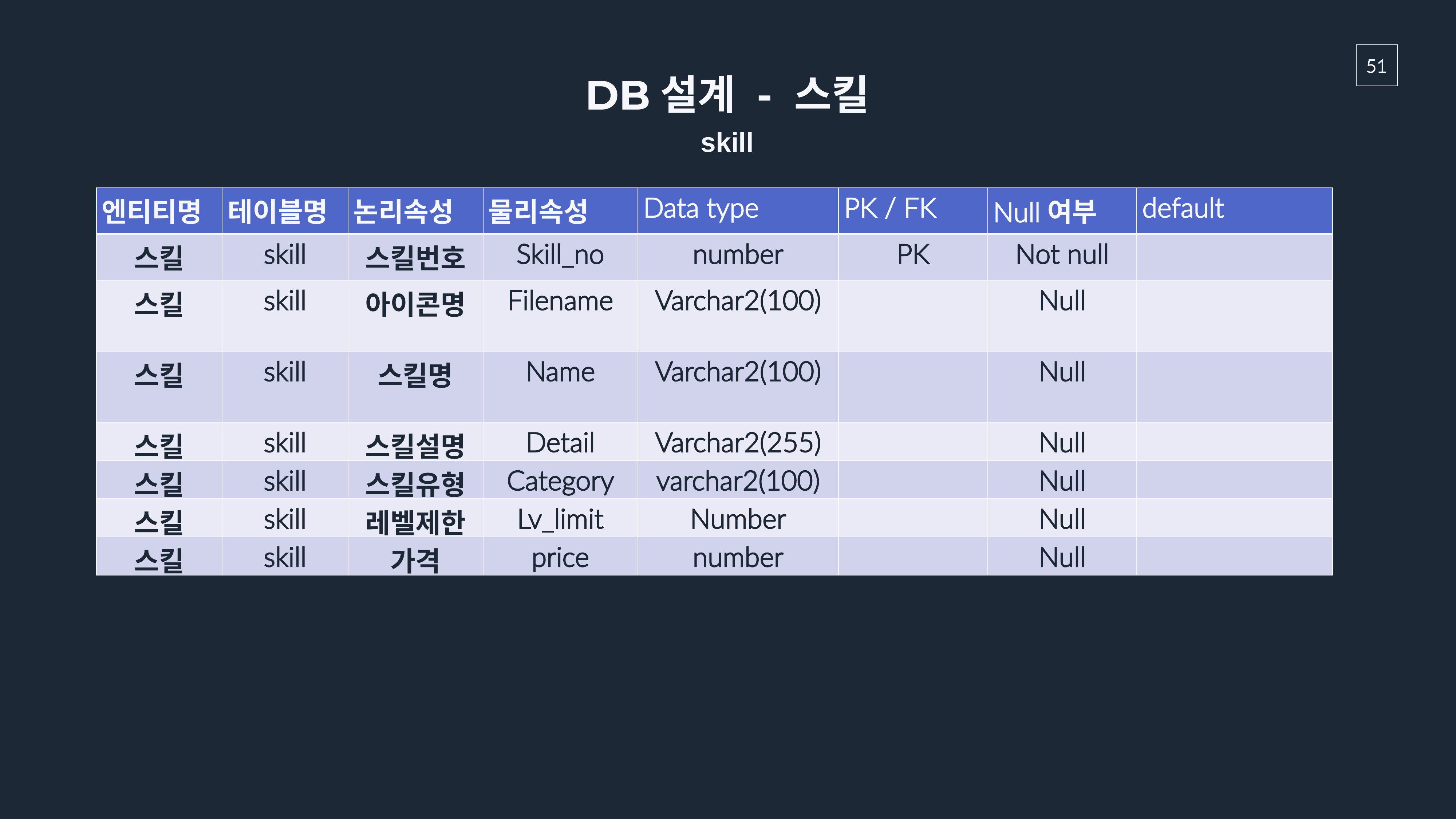

DB설계 - 스킬
skill
| 엔티티명 | 테이블명 | 논리속성 | 물리속성 | Data type | PK / FK | Null여부 | default |
| --- | --- | --- | --- | --- | --- | --- | --- |
| 스킬 | skill | 스킬번호 | Skill\_no | number | PK | Not null |  |
| 스킬 | skill | 아이콘명 | Filename | Varchar2(100) |  | Null |  |
| 스킬 | skill | 스킬명 | Name | Varchar2(100) |  | Null |  |
| 스킬 | skill | 스킬설명 | Detail | Varchar2(255) |  | Null |  |
| 스킬 | skill | 스킬유형 | Category | varchar2(100) |  | Null |  |
| 스킬 | skill | 레벨제한 | Lv\_limit | Number |  | Null |  |
| 스킬 | skill | 가격 | price | number |  | Null |  |